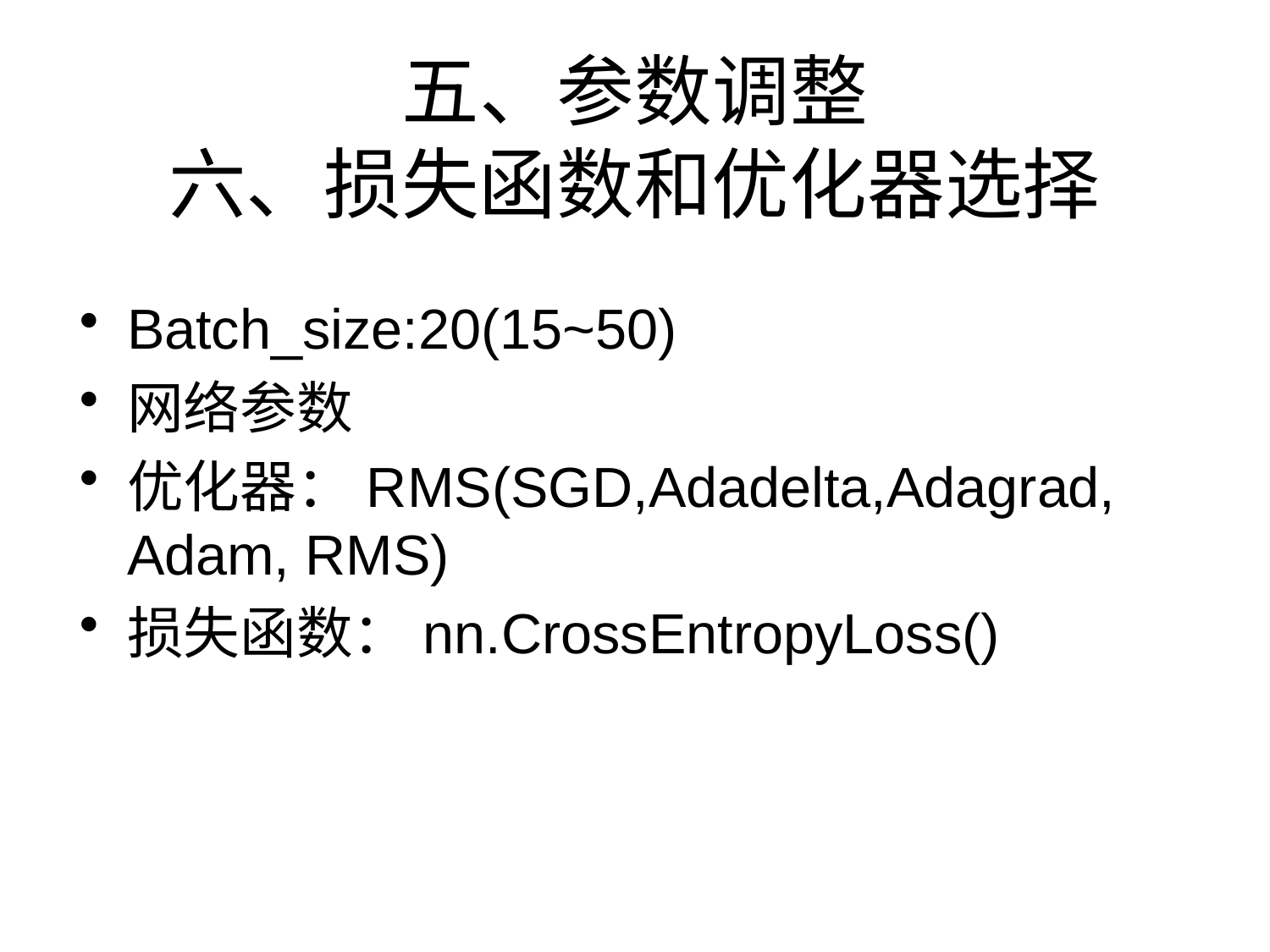

# 五、参数调整 六、损失函数和优化器选择
Batch_size:20(15~50)
网络参数
优化器：RMS(SGD,Adadelta,Adagrad, Adam, RMS)
损失函数：nn.CrossEntropyLoss()